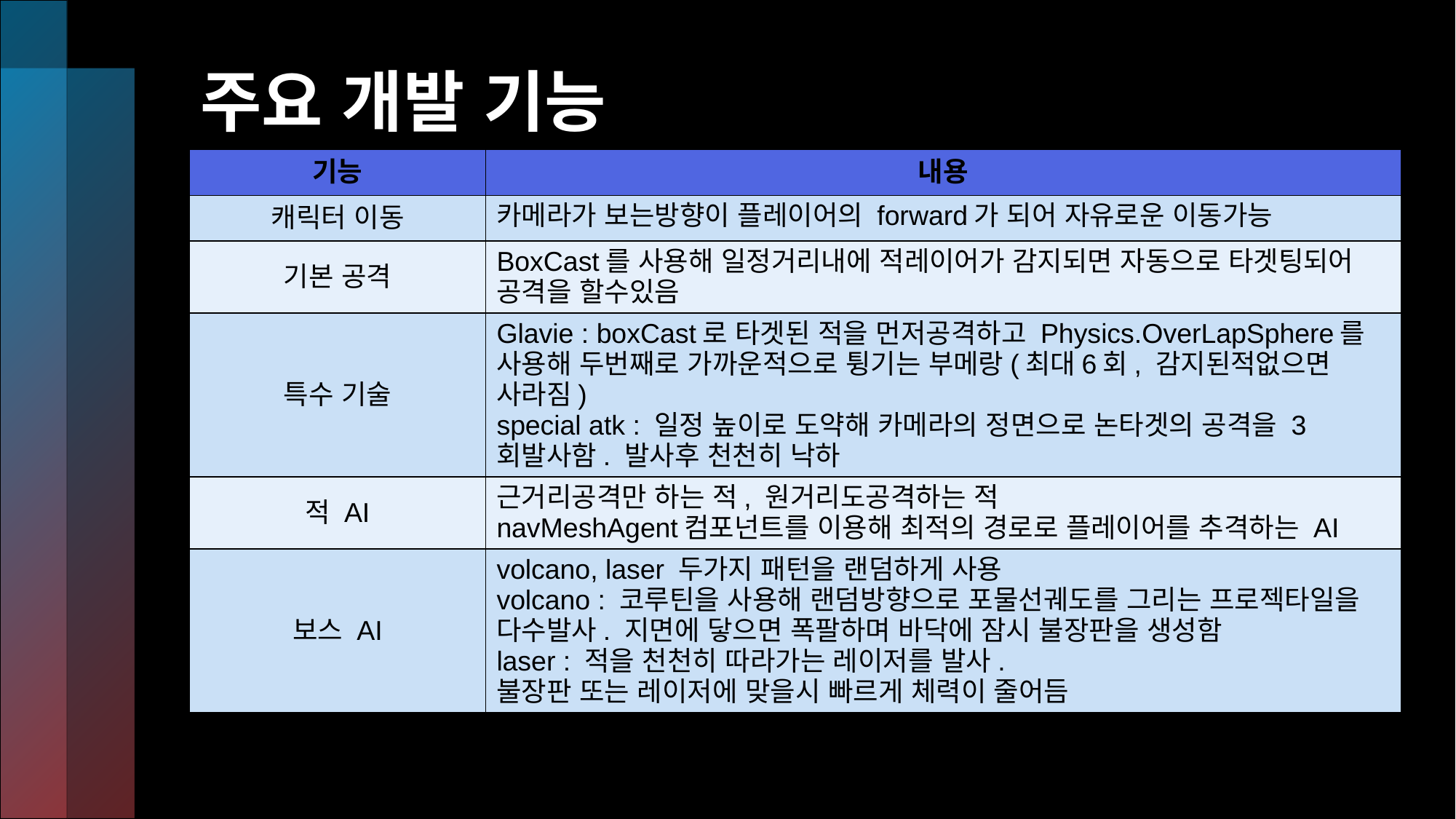

# 주요 개발 기능
| 기능 | 내용 |
| --- | --- |
| 캐릭터 이동 | 카메라가 보는방향이 플레이어의 forward가 되어 자유로운 이동가능 |
| 기본 공격 | BoxCast를 사용해 일정거리내에 적레이어가 감지되면 자동으로 타겟팅되어 공격을 할수있음 |
| 특수 기술 | Glavie : boxCast로 타겟된 적을 먼저공격하고 Physics.OverLapSphere를 사용해 두번째로 가까운적으로 튕기는 부메랑(최대6회, 감지된적없으면 사라짐) special atk : 일정 높이로 도약해 카메라의 정면으로 논타겟의 공격을 3회발사함. 발사후 천천히 낙하 |
| 적 AI | 근거리공격만 하는 적, 원거리도공격하는 적 navMeshAgent컴포넌트를 이용해 최적의 경로로 플레이어를 추격하는 AI |
| 보스 AI | volcano, laser 두가지 패턴을 랜덤하게 사용 volcano : 코루틴을 사용해 랜덤방향으로 포물선궤도를 그리는 프로젝타일을 다수발사. 지면에 닿으면 폭팔하며 바닥에 잠시 불장판을 생성함 laser : 적을 천천히 따라가는 레이저를 발사. 불장판 또는 레이저에 맞을시 빠르게 체력이 줄어듬 |